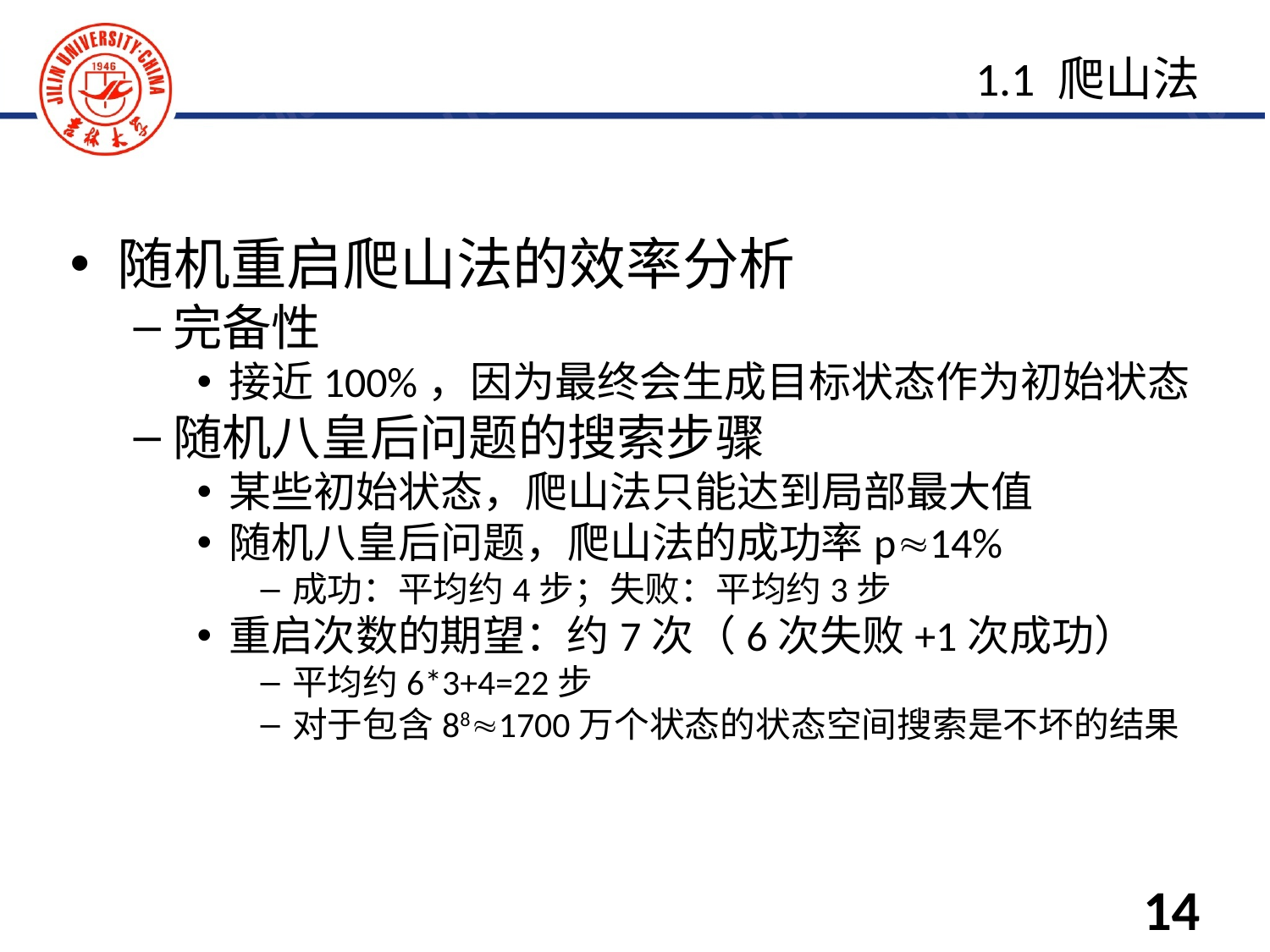

随机重启爬山法的效率分析
完备性
接近100%，因为最终会生成目标状态作为初始状态
随机八皇后问题的搜索步骤
某些初始状态，爬山法只能达到局部最大值
随机八皇后问题，爬山法的成功率p≈14%
成功：平均约4步；失败：平均约3步
重启次数的期望：约7次（6次失败+1次成功）
平均约6*3+4=22步
对于包含88≈1700万个状态的状态空间搜索是不坏的结果
1.1 爬山法
14